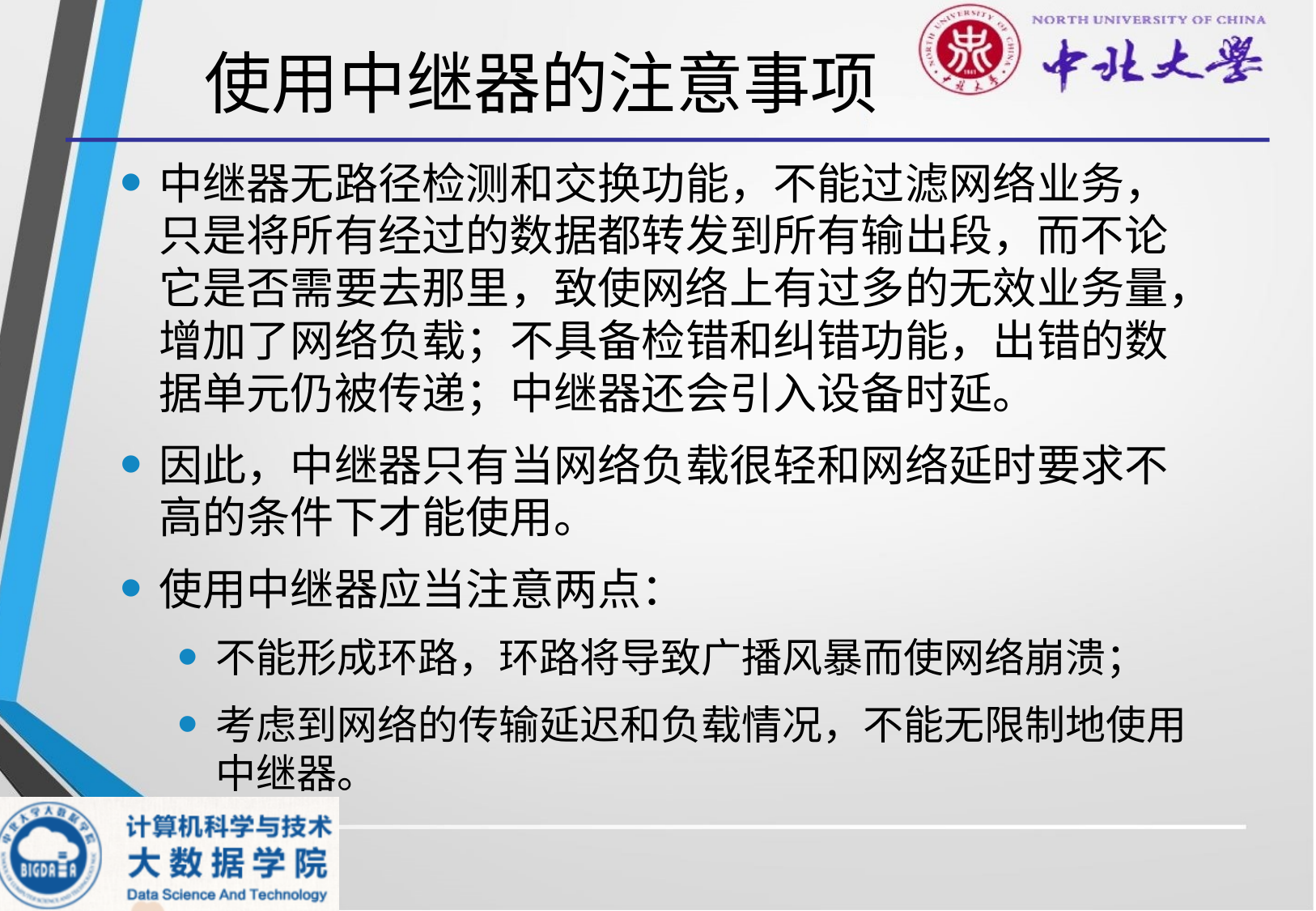

# 使用中继器的注意事项
中继器无路径检测和交换功能，不能过滤网络业务，只是将所有经过的数据都转发到所有输出段，而不论它是否需要去那里，致使网络上有过多的无效业务量，增加了网络负载；不具备检错和纠错功能，出错的数据单元仍被传递；中继器还会引入设备时延。
因此，中继器只有当网络负载很轻和网络延时要求不高的条件下才能使用。
使用中继器应当注意两点：
不能形成环路，环路将导致广播风暴而使网络崩溃；
考虑到网络的传输延迟和负载情况，不能无限制地使用中继器。
92